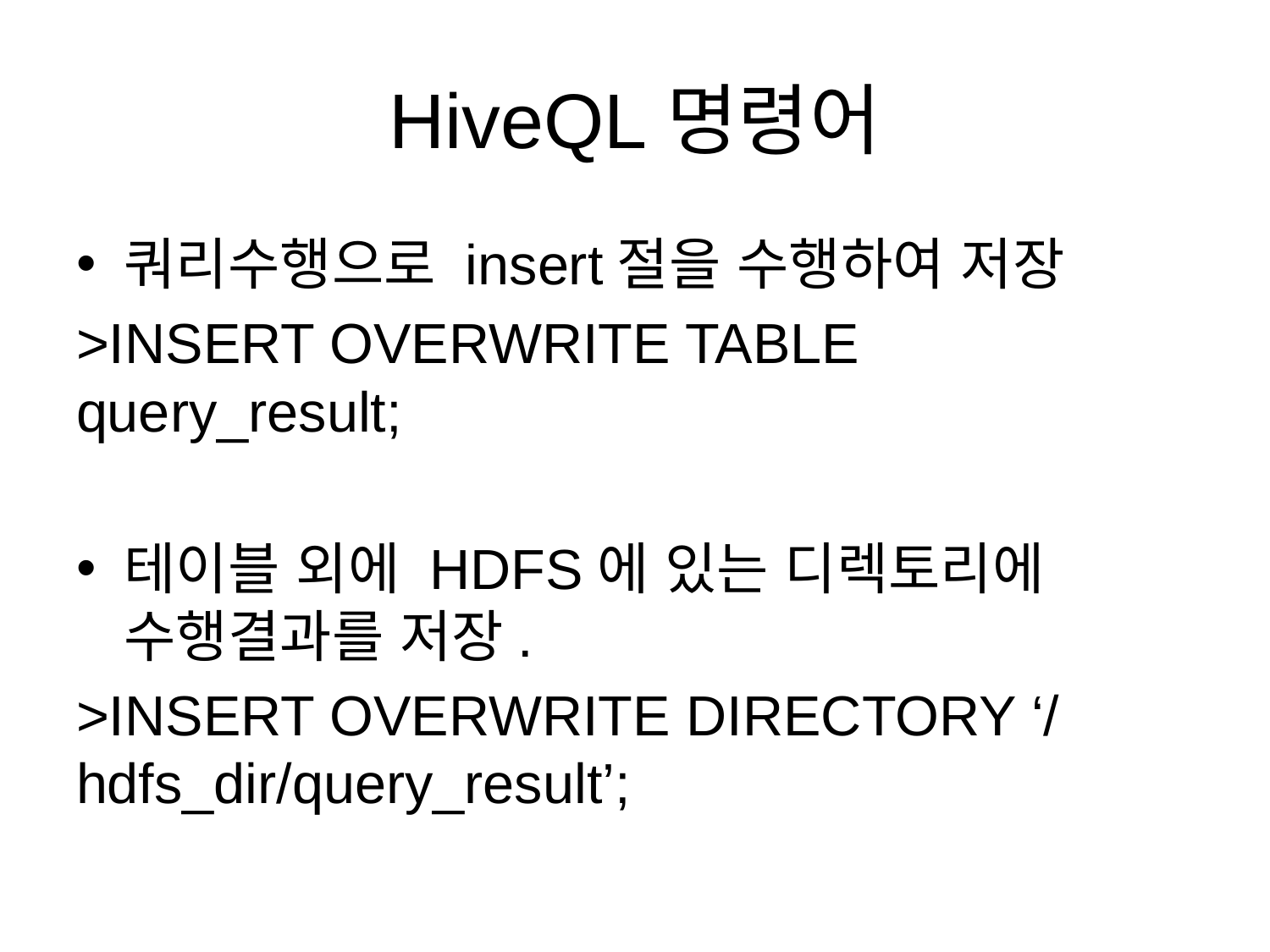

# HiveQL명령어
쿼리수행으로 insert절을 수행하여 저장
>INSERT OVERWRITE TABLE query_result;

테이블 외에 HDFS에 있는 디렉토리에 수행결과를 저장.
>INSERT OVERWRITE DIRECTORY ‘/hdfs_dir/query_result’;